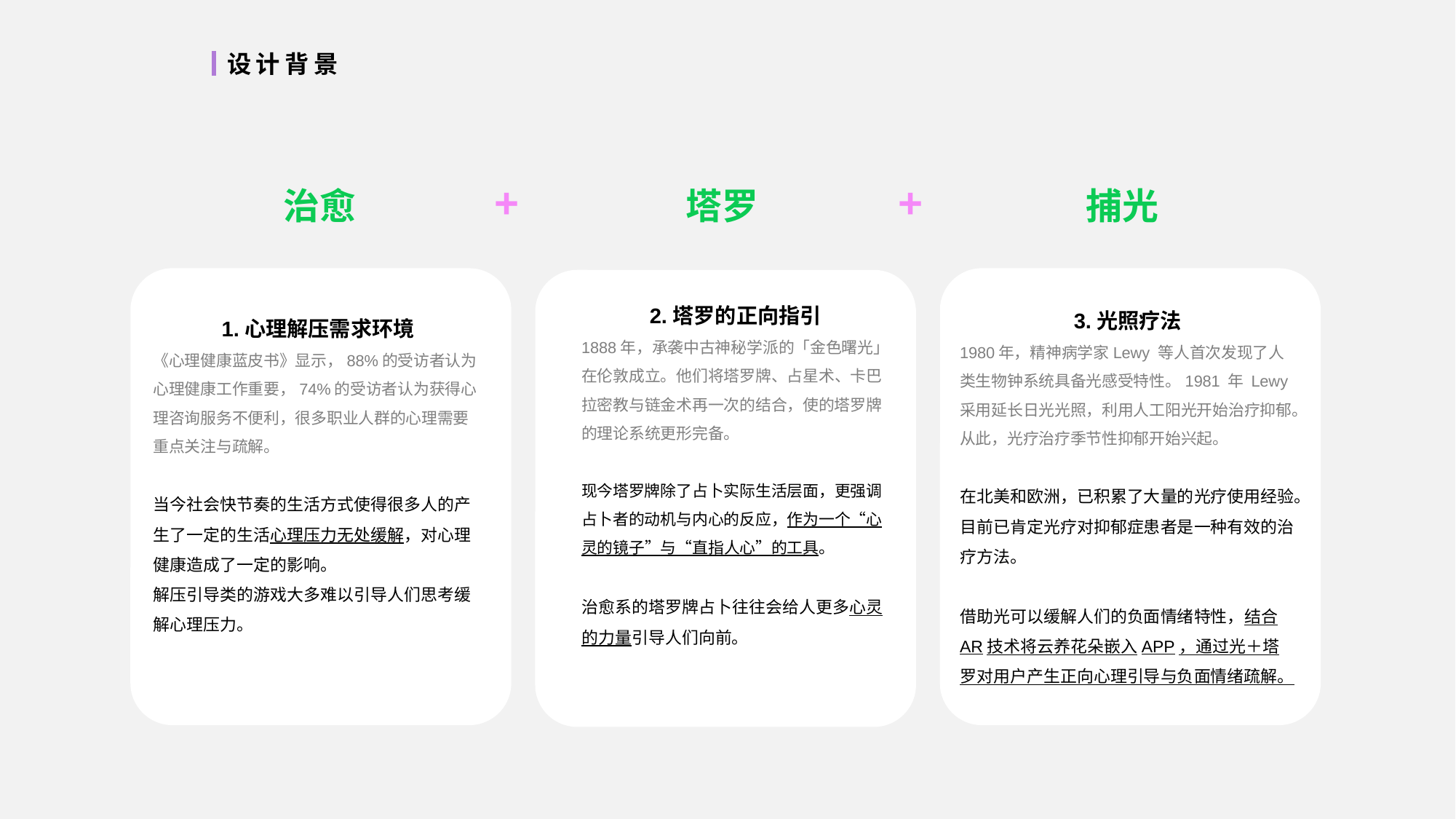

设计背景
+
+
治愈
塔罗
捕光

2.塔罗的正向指引
1888年，承袭中古神秘学派的「金色曙光」在伦敦成立。他们将塔罗牌、占星术、卡巴拉密教与链金术再一次的结合，使的塔罗牌的理论系统更形完备。

现今塔罗牌除了占卜实际生活层面，更强调占卜者的动机与内心的反应，作为一个“心灵的镜子”与“直指人心”的工具。

治愈系的塔罗牌占卜往往会给人更多心灵的力量引导人们向前。
3.光照疗法
1980年，精神病学家Lewy 等人首次发现了人类生物钟系统具备光感受特性。1981 年 Lewy 采用延长日光光照，利用人工阳光开始治疗抑郁。从此，光疗治疗季节性抑郁开始兴起。

在北美和欧洲，已积累了大量的光疗使用经验。目前已肯定光疗对抑郁症患者是一种有效的治疗方法。

借助光可以缓解人们的负面情绪特性，结合AR技术将云养花朵嵌入APP，通过光＋塔罗对用户产生正向心理引导与负面情绪疏解。

1.心理解压需求环境
《心理健康蓝皮书》显示，88%的受访者认为心理健康工作重要，74%的受访者认为获得心理咨询服务不便利，很多职业人群的心理需要重点关注与疏解。

当今社会快节奏的生活方式使得很多人的产生了一定的生活心理压力无处缓解，对心理健康造成了一定的影响。
解压引导类的游戏大多难以引导人们思考缓解心理压力。